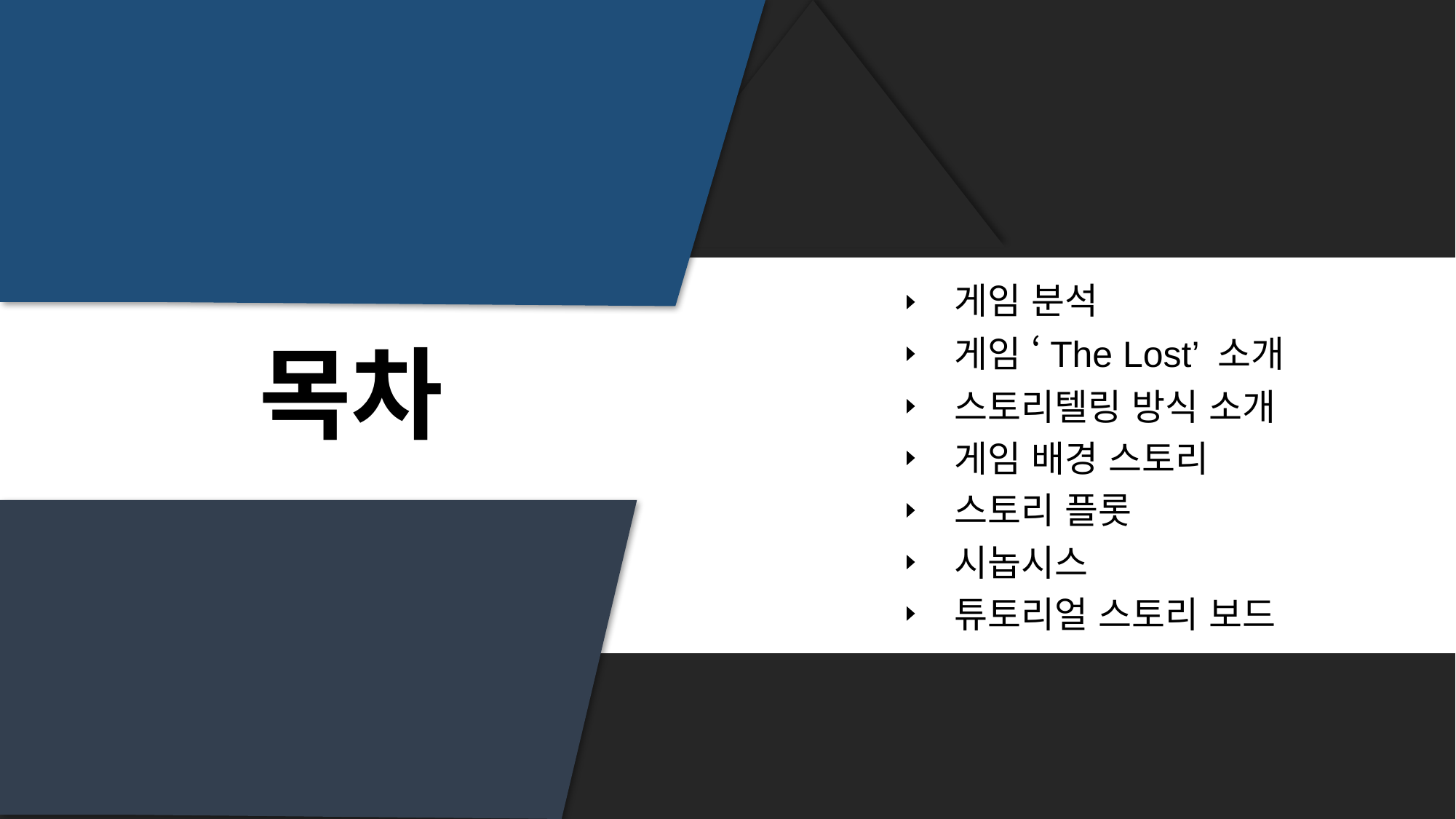

게임 분석
목차
게임 ‘The Lost’ 소개
스토리텔링 방식 소개
게임 배경 스토리
스토리 플롯
시놉시스
튜토리얼 스토리 보드